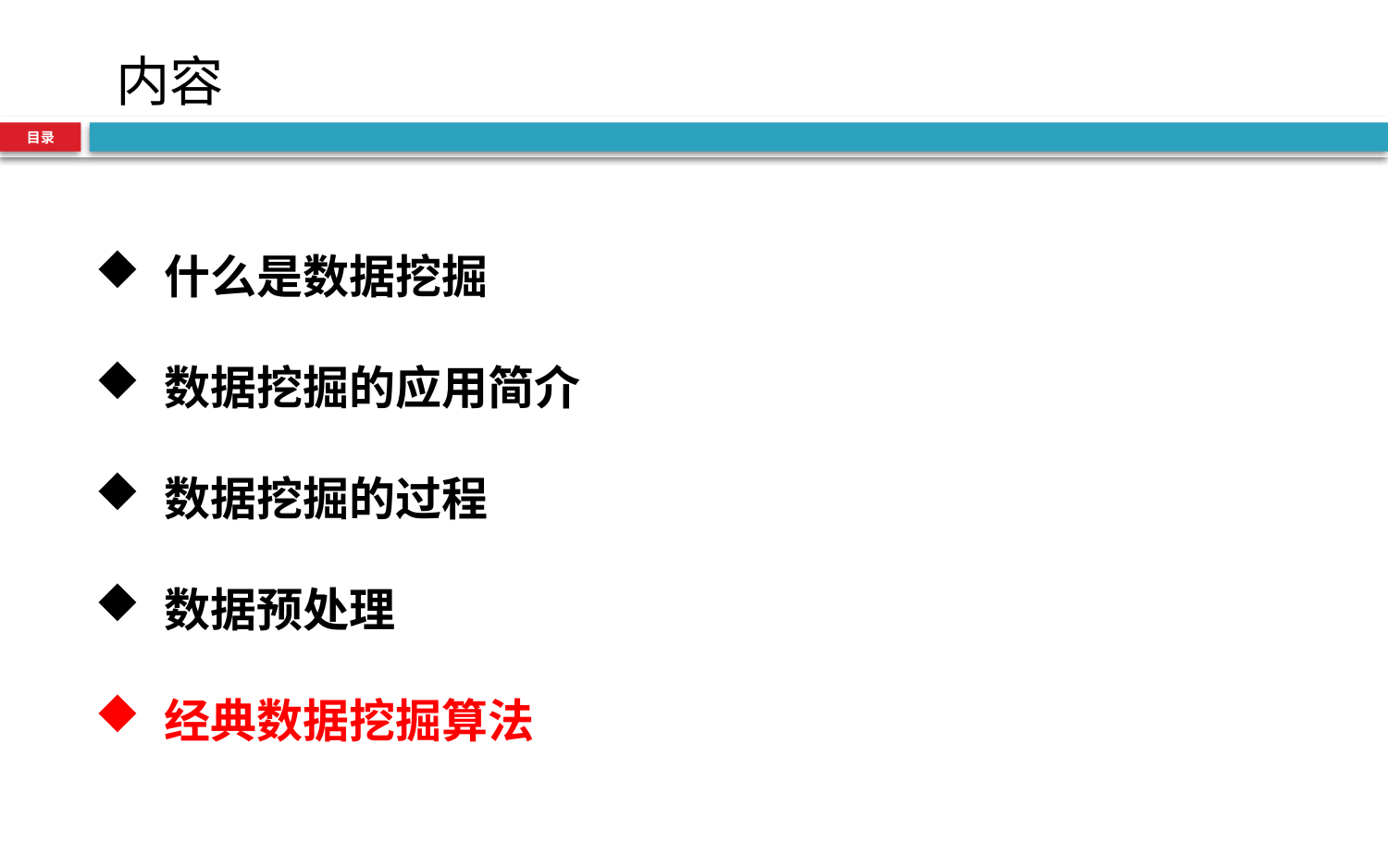

内容
目录
什么是数据挖掘
数据挖掘的应用简介
数据挖掘的过程
数据预处理
经典数据挖掘算法